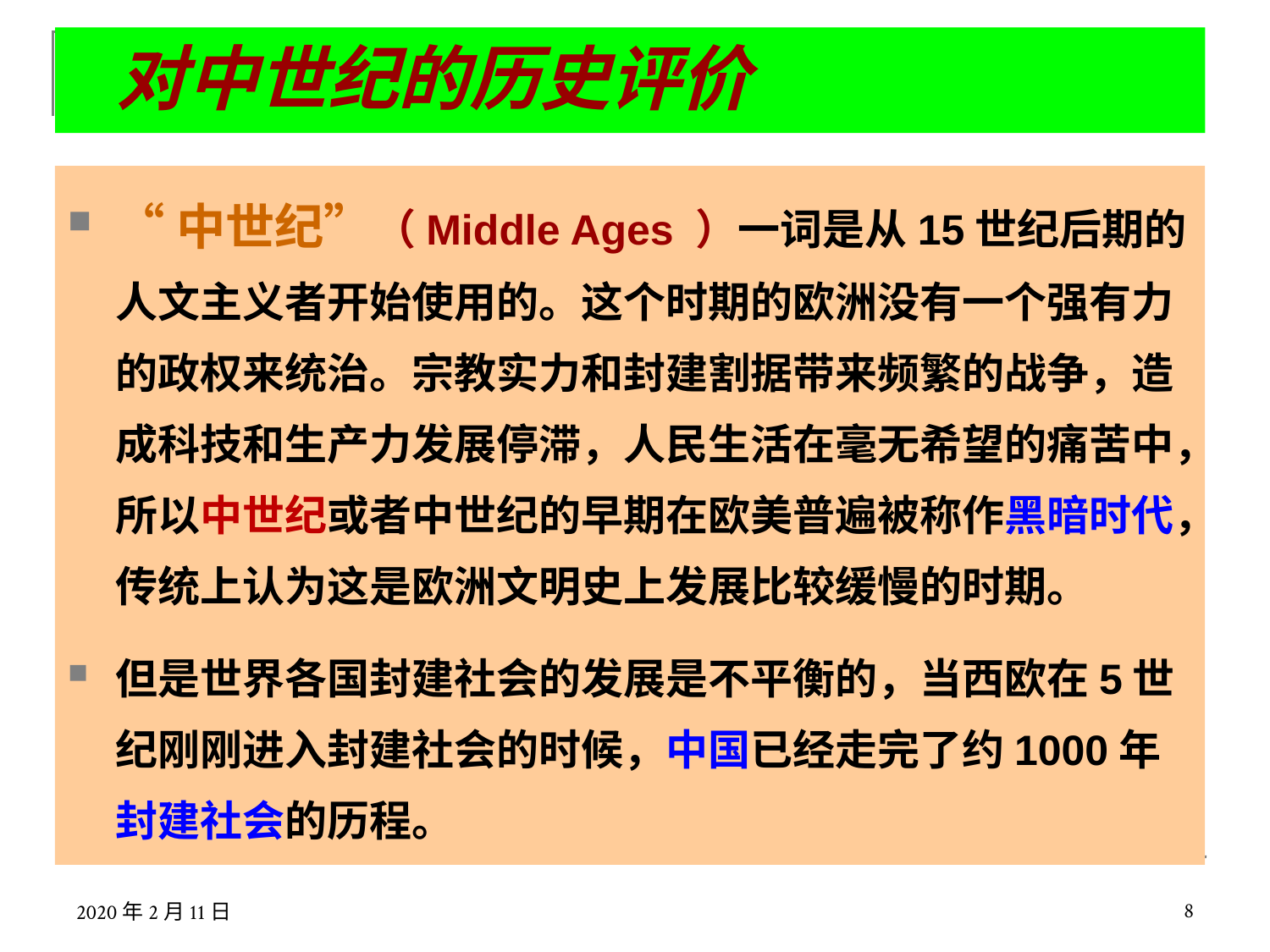

# 对中世纪的历史评价
“中世纪”（Middle Ages ）一词是从15世纪后期的人文主义者开始使用的。这个时期的欧洲没有一个强有力的政权来统治。宗教实力和封建割据带来频繁的战争，造成科技和生产力发展停滞，人民生活在毫无希望的痛苦中，所以中世纪或者中世纪的早期在欧美普遍被称作黑暗时代，传统上认为这是欧洲文明史上发展比较缓慢的时期。
但是世界各国封建社会的发展是不平衡的，当西欧在5世纪刚刚进入封建社会的时候，中国已经走完了约1000年封建社会的历程。
2020年2月11日
8